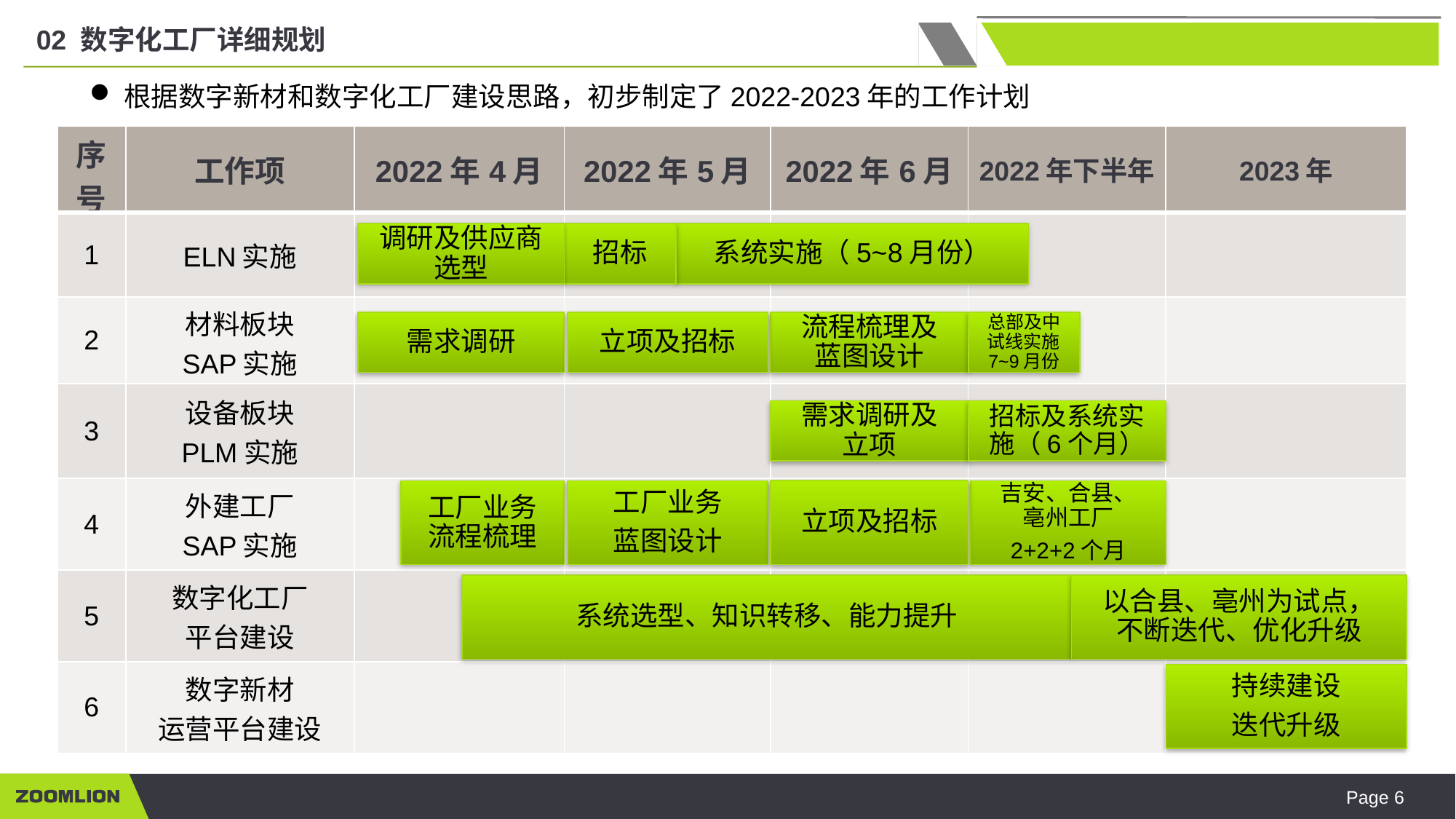

02 数字化工厂详细规划
根据数字新材和数字化工厂建设思路，初步制定了2022-2023年的工作计划
| 序号 | 工作项 | 2022年4月 | 2022年5月 | 2022年6月 | 2022年下半年 | 2023年 |
| --- | --- | --- | --- | --- | --- | --- |
| 1 | ELN实施 |  |  |  |  |  |
| 2 | 材料板块 SAP实施 |  |  |  |  |  |
| 3 | 设备板块 PLM实施 |  |  |  |  |  |
| 4 | 外建工厂 SAP实施 |  |  |  |  |  |
| 5 | 数字化工厂 平台建设 |  |  |  |  |  |
| 6 | 数字新材 运营平台建设 |  |  |  |  |  |
调研及供应商选型
招标
系统实施（5~8月份）
需求调研
立项及招标
流程梳理及蓝图设计
总部及中试线实施7~9月份
需求调研及立项
招标及系统实施（6个月）
立项及招标
工厂业务流程梳理
工厂业务
蓝图设计
吉安、合县、亳州工厂
2+2+2个月
系统选型、知识转移、能力提升
以合县、亳州为试点，不断迭代、优化升级
持续建设
迭代升级
Page 6